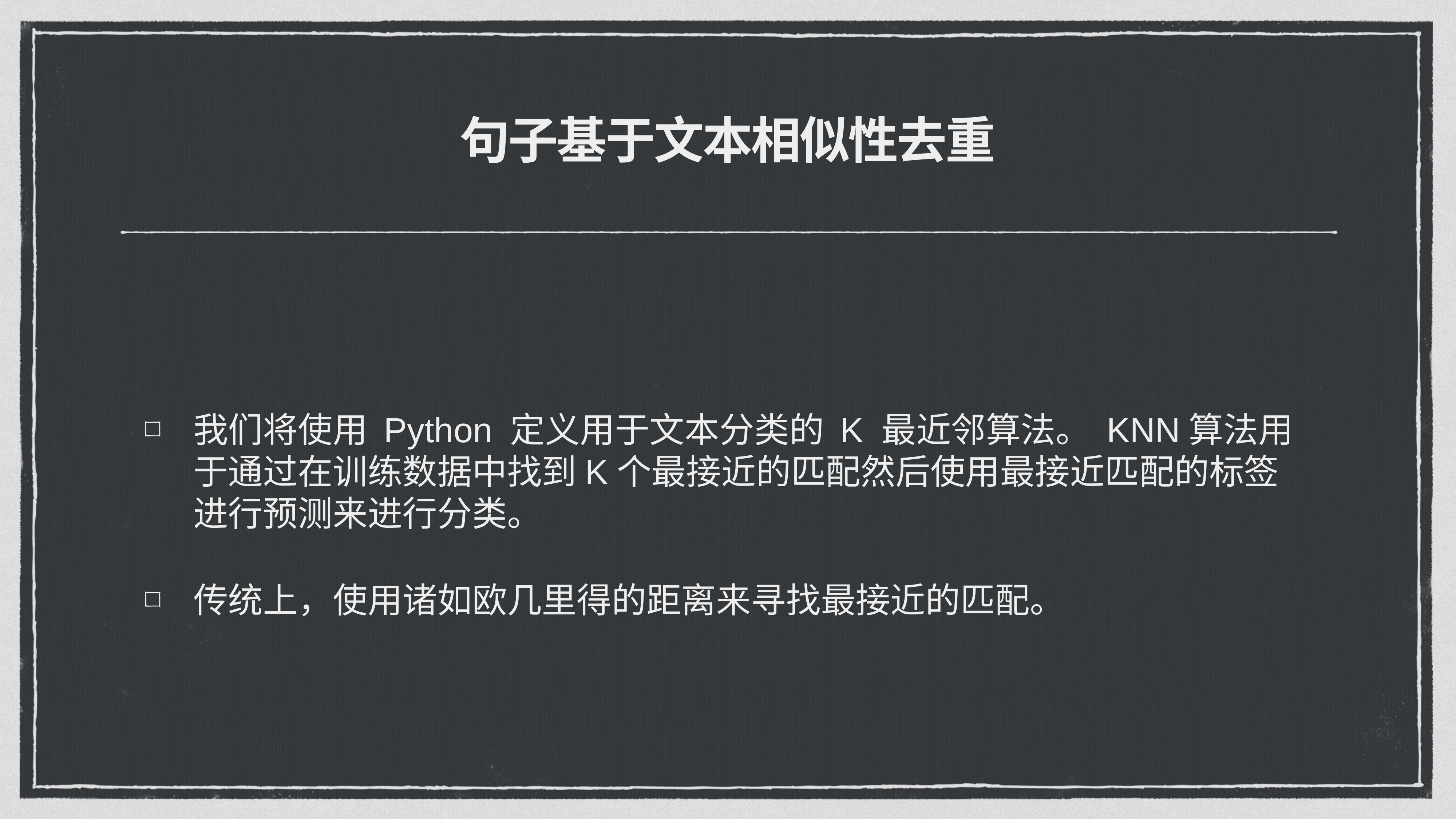

# 句子基于文本相似性去重
我们将使用 Python 定义用于文本分类的 K 最近邻算法。 KNN算法用于通过在训练数据中找到K个最接近的匹配然后使用最接近匹配的标签进行预测来进行分类。
传统上，使用诸如欧几里得的距离来寻找最接近的匹配。